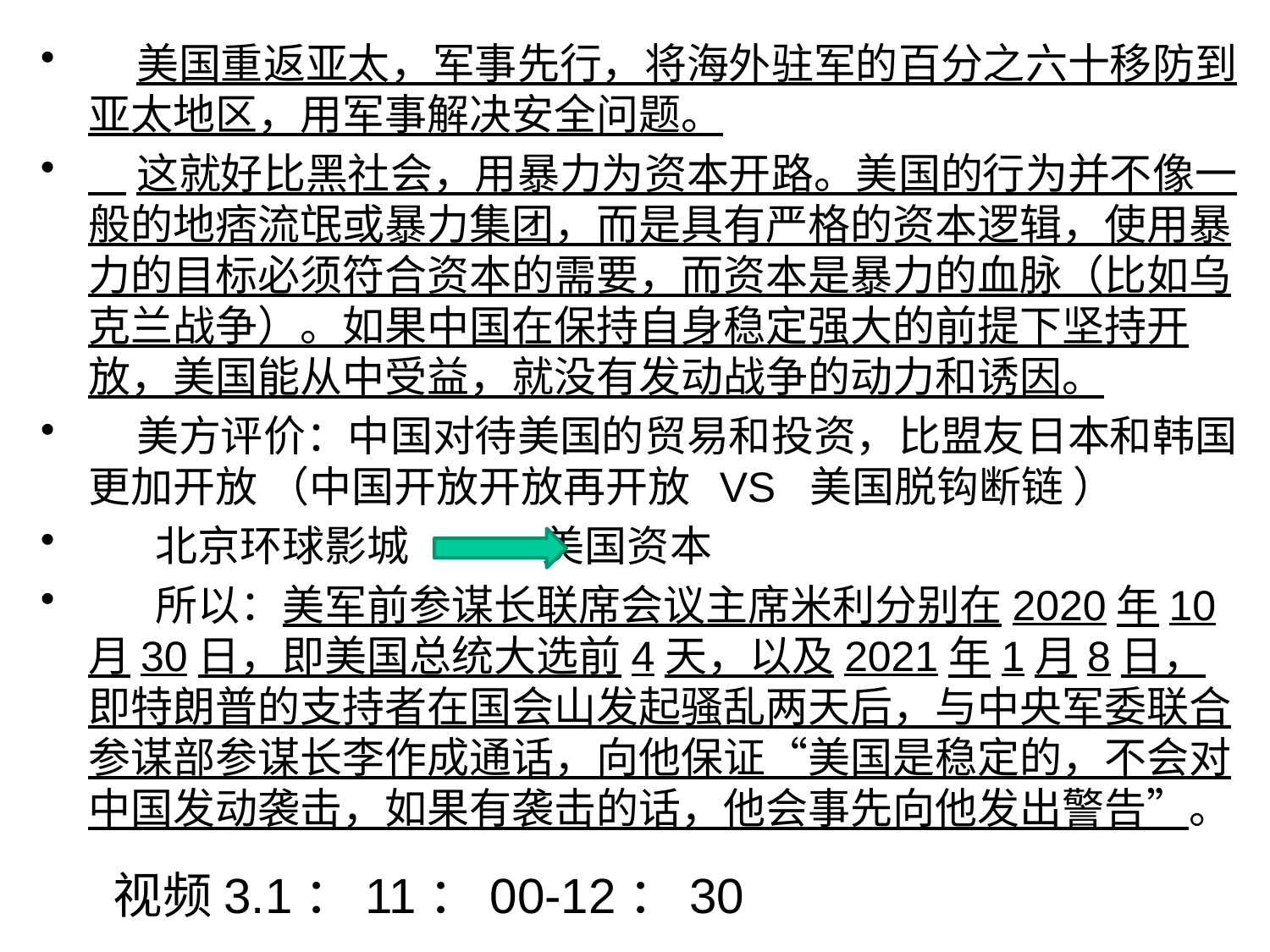

美国重返亚太，军事先行，将海外驻军的百分之六十移防到亚太地区，用军事解决安全问题。
    这就好比黑社会，用暴力为资本开路。美国的行为并不像一般的地痞流氓或暴力集团，而是具有严格的资本逻辑，使用暴力的目标必须符合资本的需要，而资本是暴力的血脉（比如乌克兰战争）。如果中国在保持自身稳定强大的前提下坚持开放，美国能从中受益，就没有发动战争的动力和诱因。
    美方评价：中国对待美国的贸易和投资，比盟友日本和韩国更加开放 （中国开放开放再开放  VS  美国脱钩断链 ）
      北京环球影城              美国资本
      所以：美军前参谋长联席会议主席米利分别在2020年10月30日，即美国总统大选前4天，以及2021年1月8日，即特朗普的支持者在国会山发起骚乱两天后，与中央军委联合参谋部参谋长李作成通话，向他保证“美国是稳定的，不会对中国发动袭击，如果有袭击的话，他会事先向他发出警告”。

视频3.1：11：00-12：30